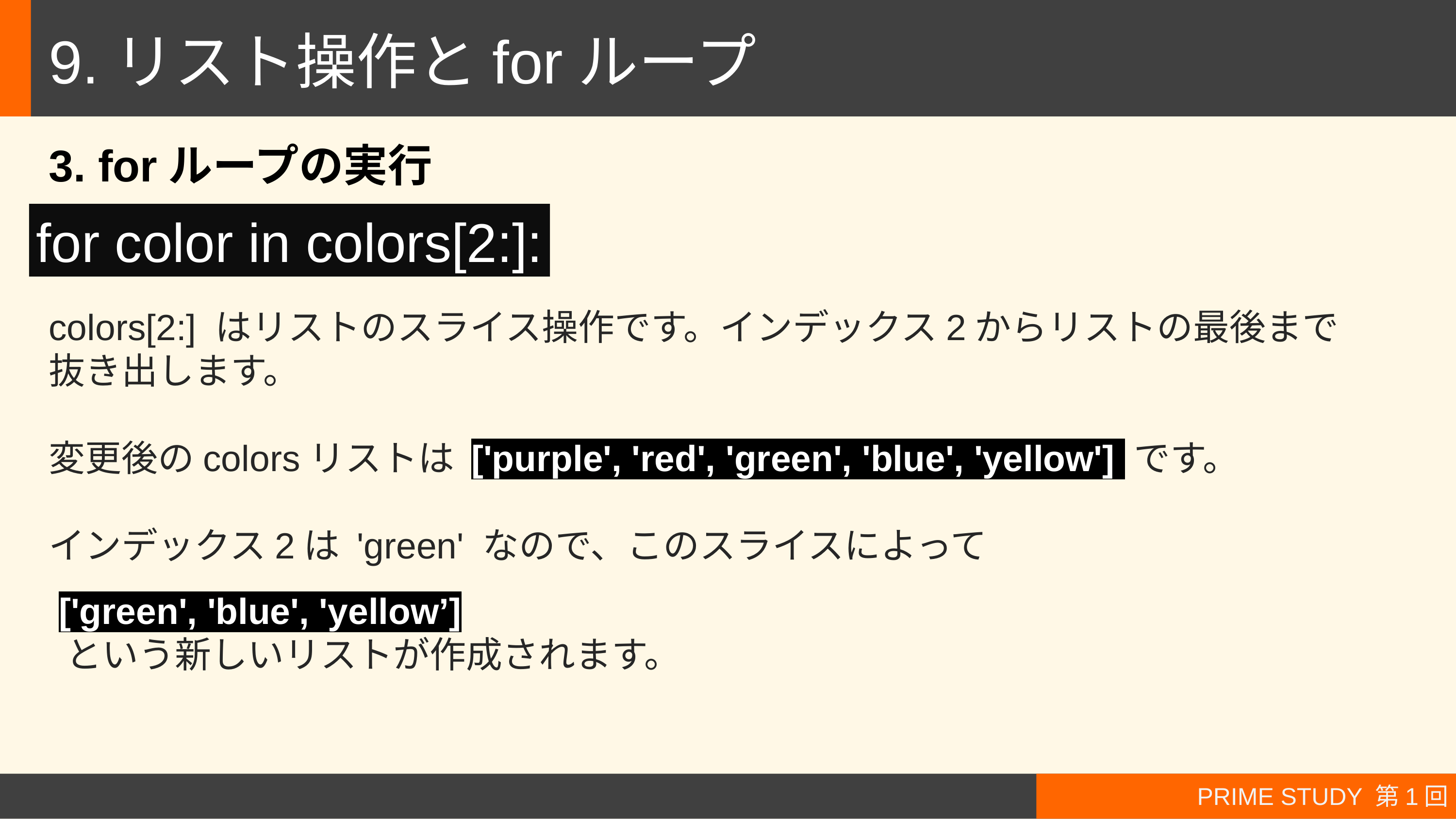

# 9.リスト操作とforループ
3. forループの実行
for color in colors[2:]:
colors[2:] はリストのスライス操作です。インデックス2からリストの最後まで
抜き出します。

変更後のcolorsリストは ['purple', 'red', 'green', 'blue', 'yellow'] です。

インデックス2は 'green' なので、このスライスによって
 ['green', 'blue', 'yellow’]
 という新しいリストが作成されます。
PRIME STUDY 第1回